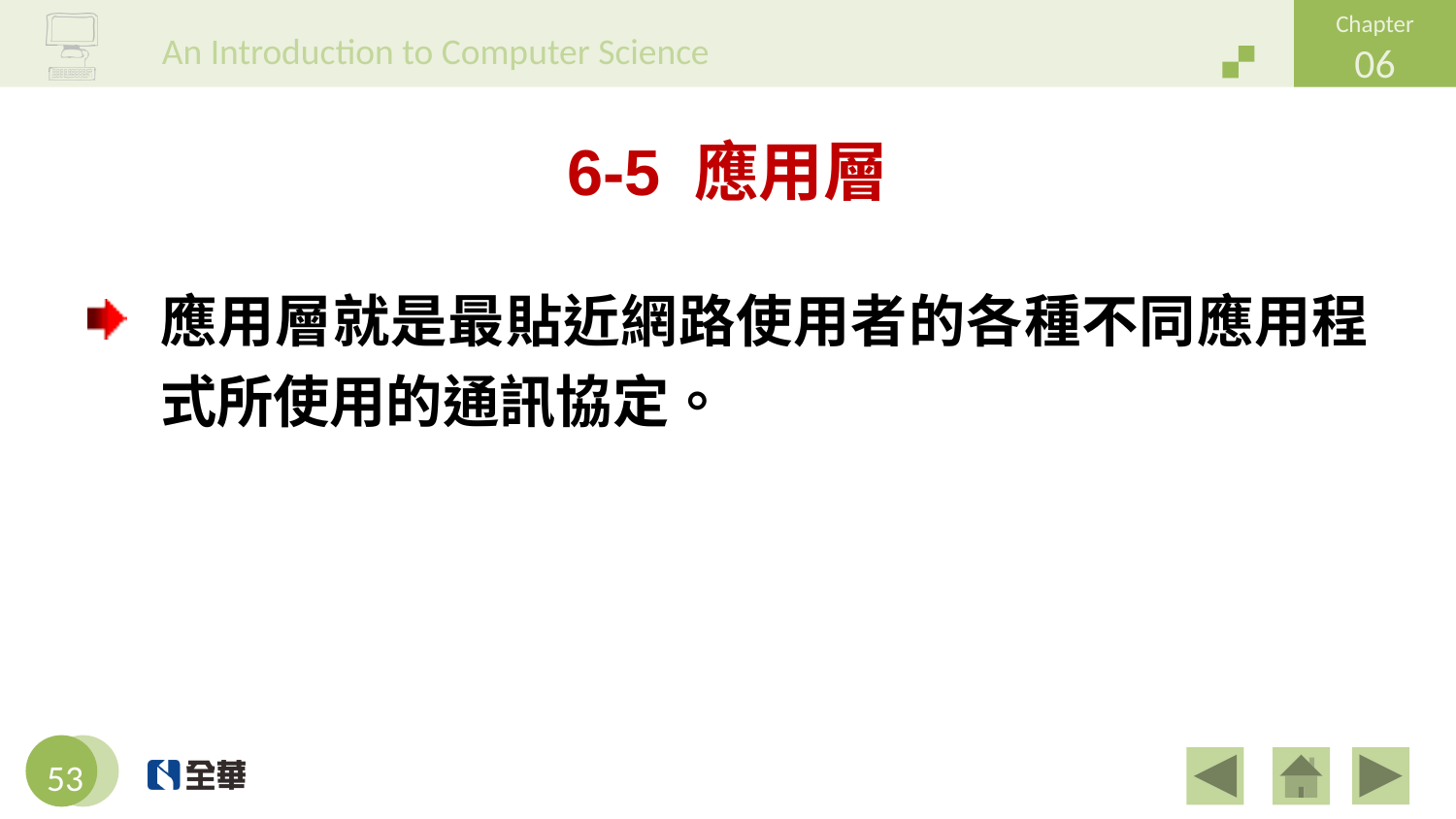

# 6-5 應用層
應用層就是最貼近網路使用者的各種不同應用程式所使用的通訊協定。